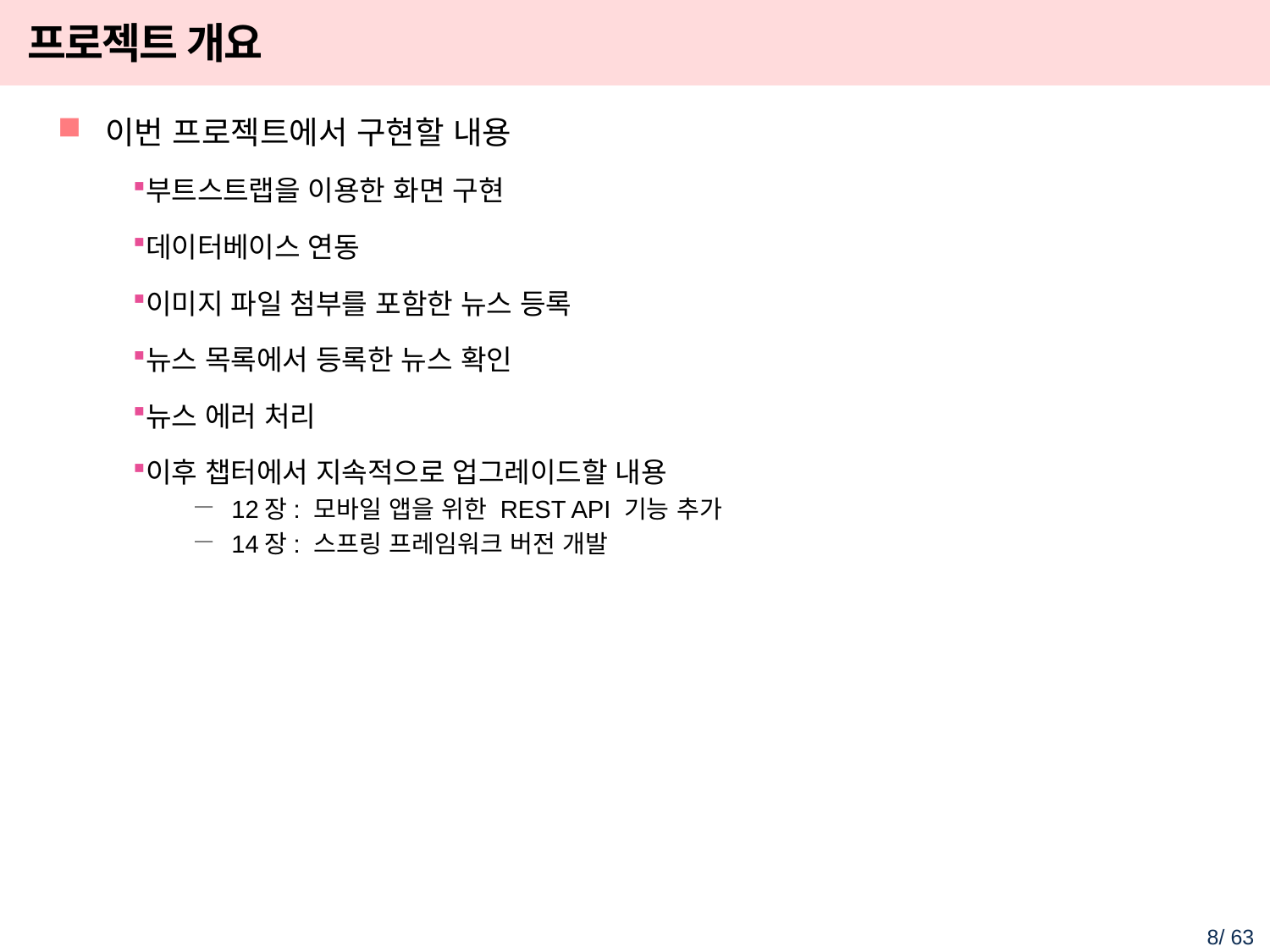

# 프로젝트 개요
이번 프로젝트에서 구현할 내용
부트스트랩을 이용한 화면 구현
데이터베이스 연동
이미지 파일 첨부를 포함한 뉴스 등록
뉴스 목록에서 등록한 뉴스 확인
뉴스 에러 처리
이후 챕터에서 지속적으로 업그레이드할 내용
12장: 모바일 앱을 위한 REST API 기능 추가
14장: 스프링 프레임워크 버전 개발